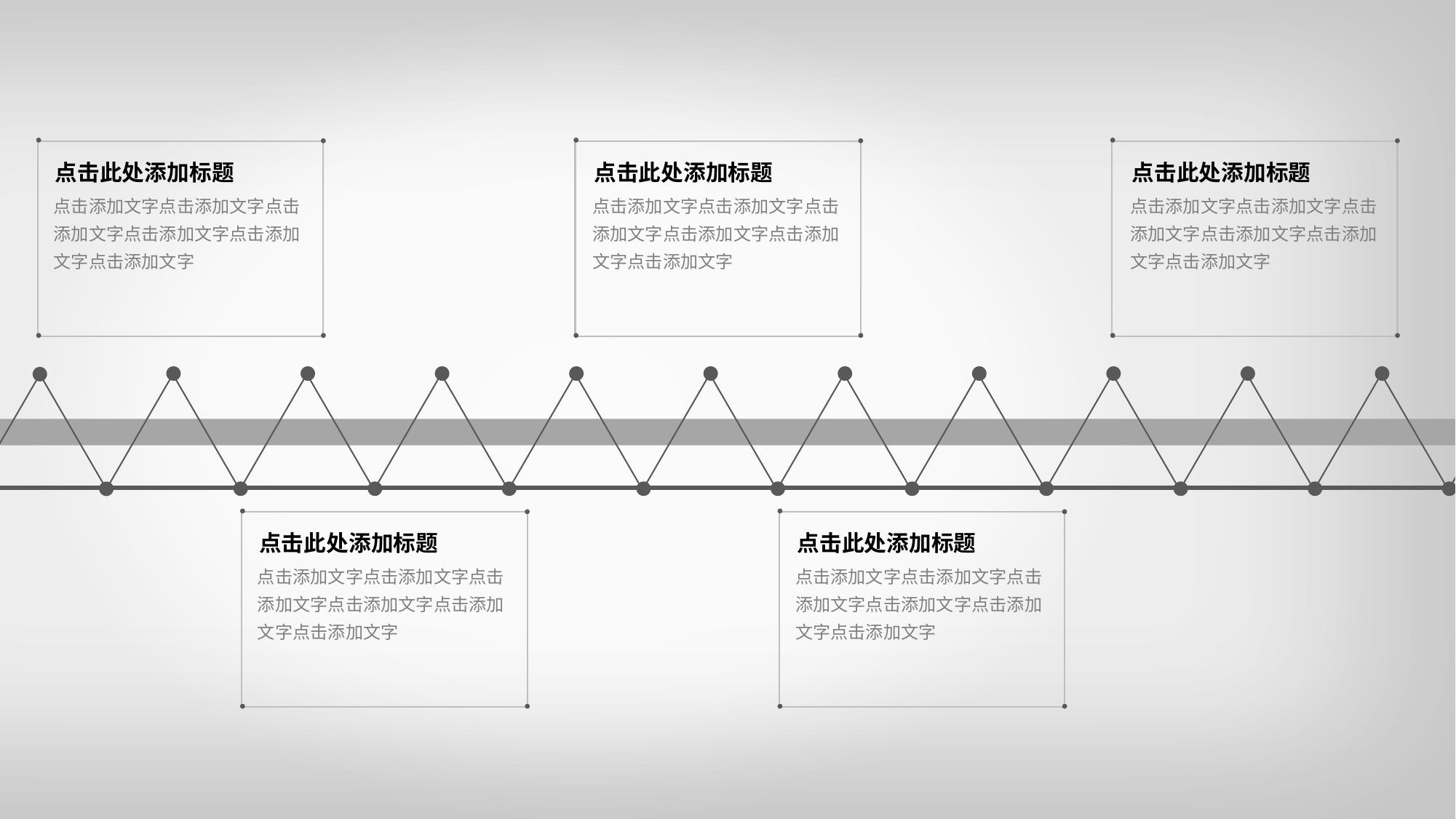

点击此处添加标题
点击此处添加标题
点击此处添加标题
点击添加文字点击添加文字点击添加文字点击添加文字点击添加文字点击添加文字
点击添加文字点击添加文字点击添加文字点击添加文字点击添加文字点击添加文字
点击添加文字点击添加文字点击添加文字点击添加文字点击添加文字点击添加文字

点击此处添加标题
点击此处添加标题
点击添加文字点击添加文字点击添加文字点击添加文字点击添加文字点击添加文字
点击添加文字点击添加文字点击添加文字点击添加文字点击添加文字点击添加文字